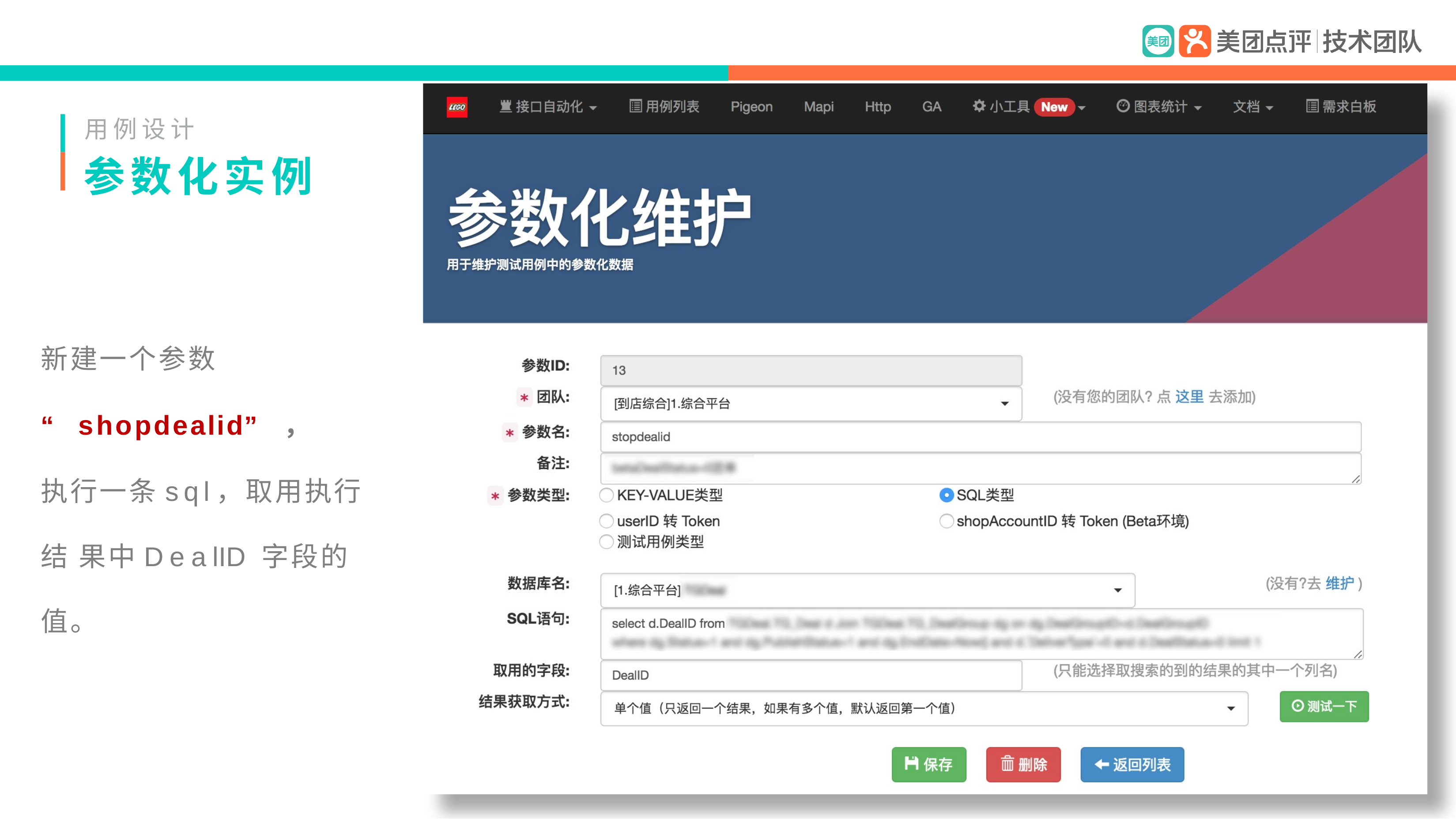

用例设计
# 参数化实例

新建一个参数

“ shopdealid”，
执行一条sql，取用执行结 果中DealID字段的值。